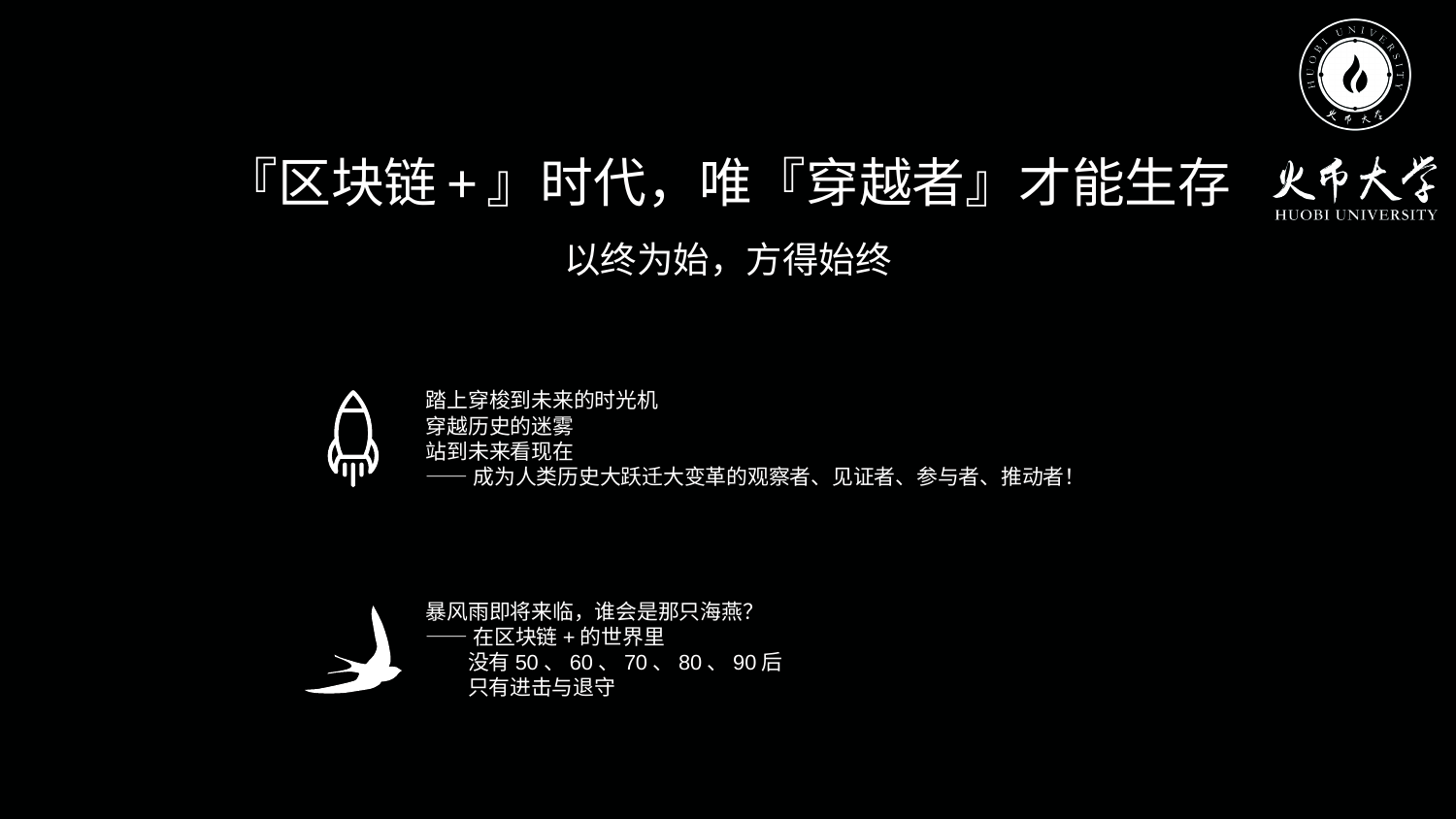

『区块链+』时代，唯『穿越者』才能生存
以终为始，方得始终
踏上穿梭到未来的时光机
穿越历史的迷雾
站到未来看现在
——成为人类历史大跃迁大变革的观察者、见证者、参与者、推动者！

暴风雨即将来临，谁会是那只海燕？
——在区块链+的世界里
        没有50、60、70、80、90后
        只有进击与退守